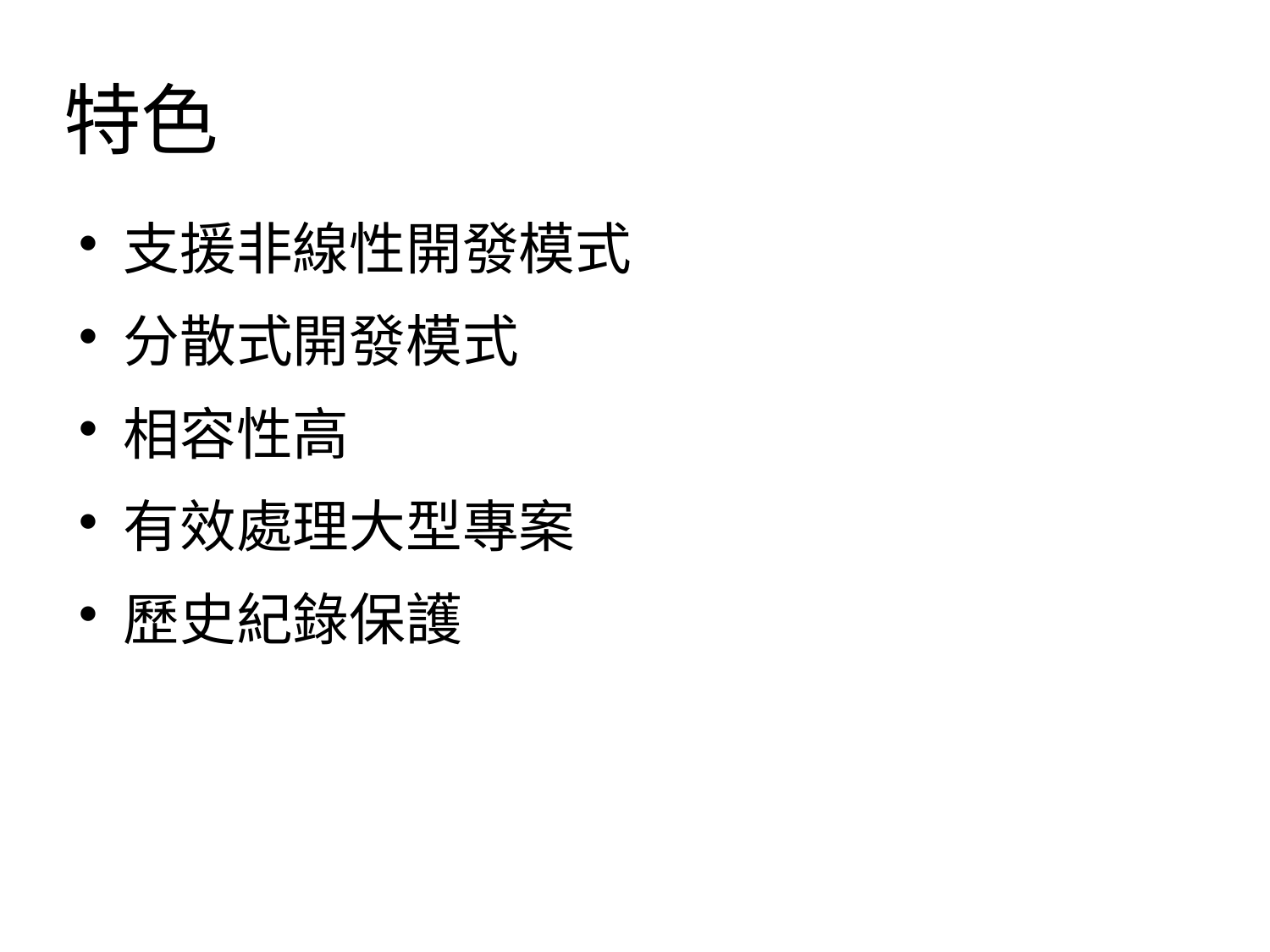

特色
支援非線性開發模式
分散式開發模式
相容性高
有效處理大型專案
歷史紀錄保護